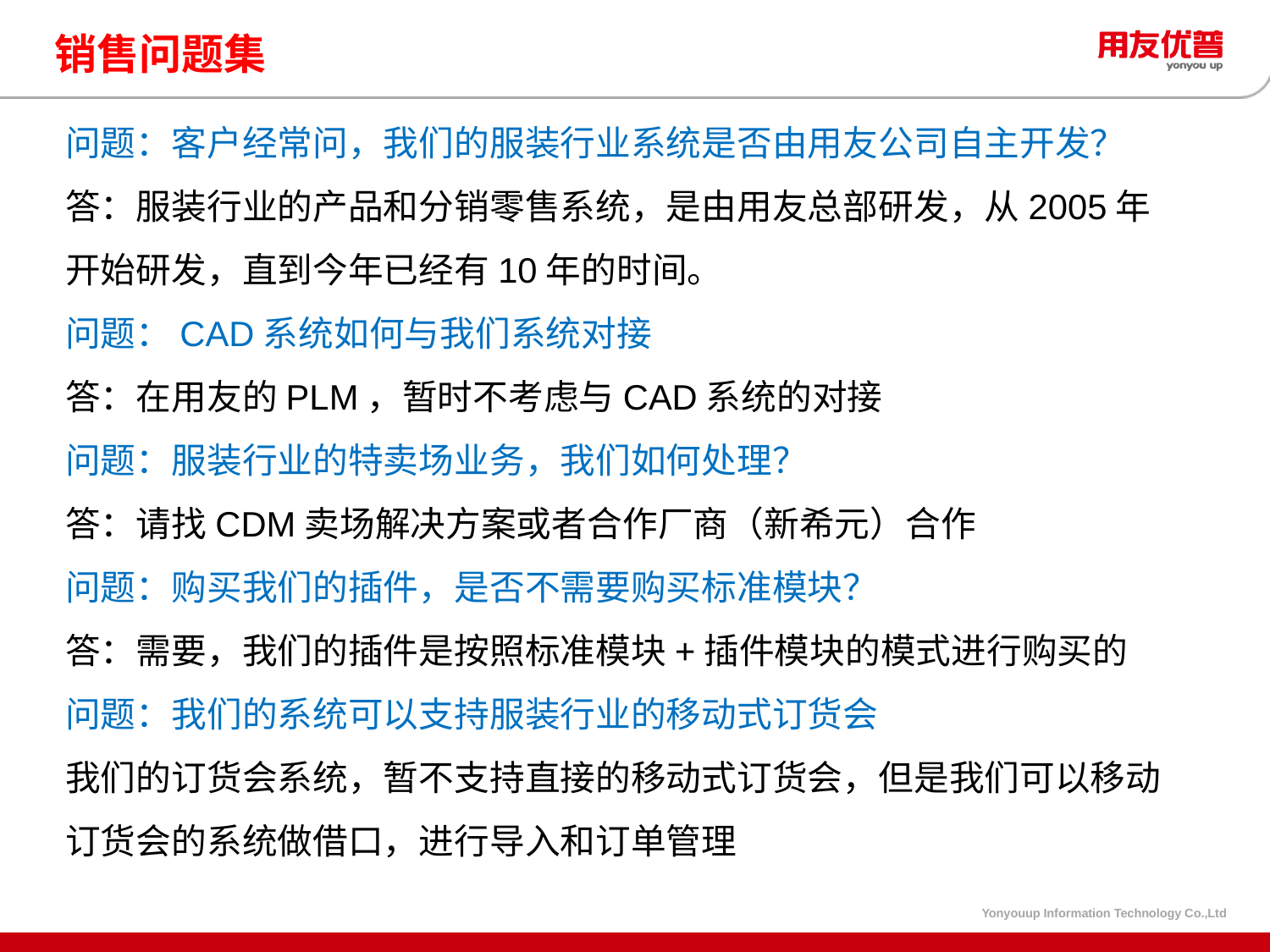

# 销售问题集
问题：客户经常问，我们的服装行业系统是否由用友公司自主开发？
答：服装行业的产品和分销零售系统，是由用友总部研发，从2005年开始研发，直到今年已经有10年的时间。
问题：CAD系统如何与我们系统对接
答：在用友的PLM，暂时不考虑与CAD系统的对接
问题：服装行业的特卖场业务，我们如何处理？
答：请找CDM卖场解决方案或者合作厂商（新希元）合作
问题：购买我们的插件，是否不需要购买标准模块？
答：需要，我们的插件是按照标准模块+插件模块的模式进行购买的
问题：我们的系统可以支持服装行业的移动式订货会
我们的订货会系统，暂不支持直接的移动式订货会，但是我们可以移动订货会的系统做借口，进行导入和订单管理